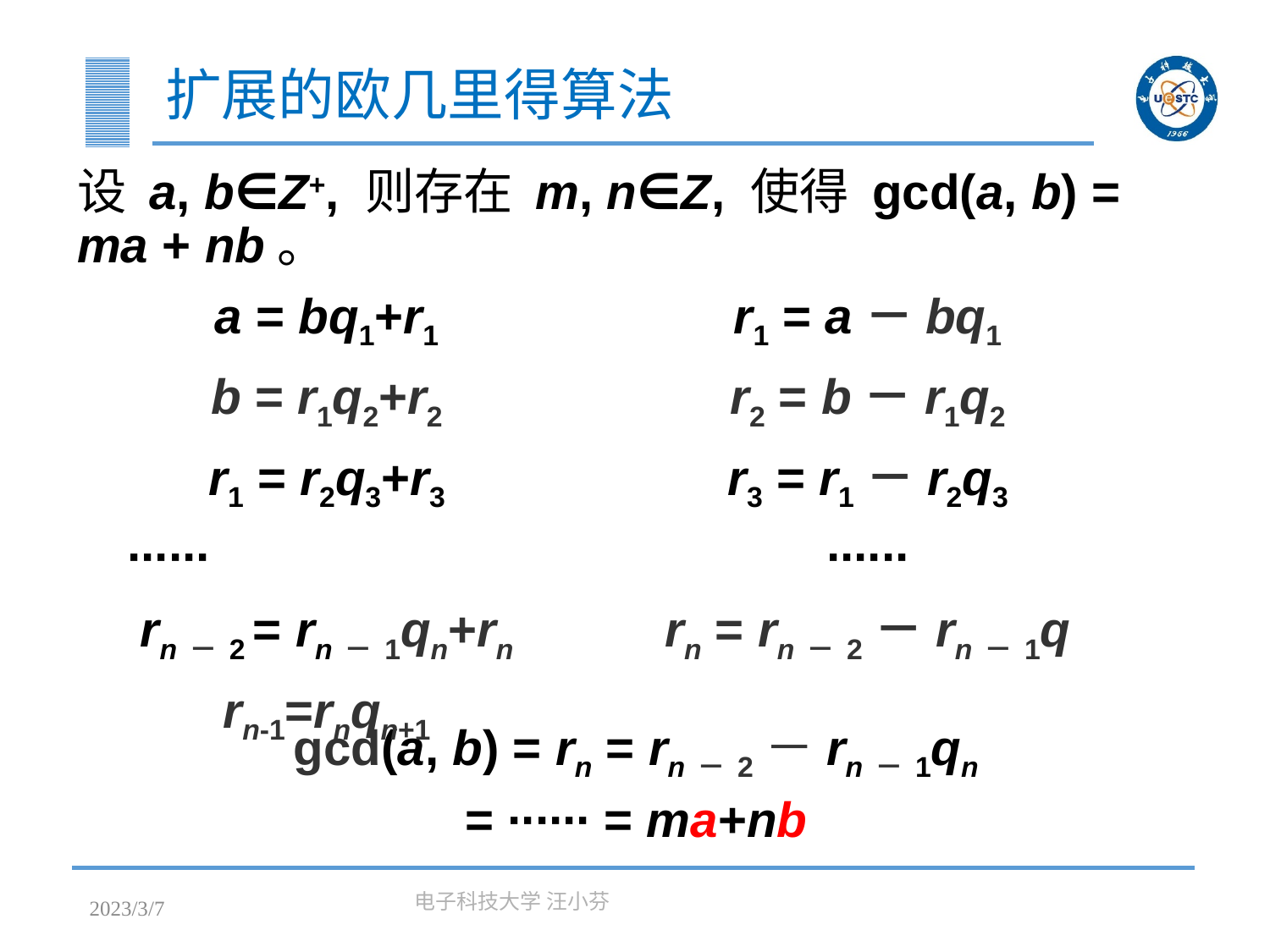

# 扩展的欧几里得算法
设 a, b∈Z+, 则存在 m, n∈Z, 使得 gcd(a, b) = ma + nb。

gcd(a, b) = rn = rn－2－rn－1qn
= ∙∙∙∙∙∙ = ma+nb

a = bq1+r1
b = r1q2+r2
r1 = r2q3+r3
∙∙∙∙∙∙
rn－2 = rn－1qn+rn
rn-1=rnqn+1
r1 = a－bq1
r2 = b－r1q2
r3 = r1－r2q3
∙∙∙∙∙∙
rn = rn－2－rn－1q
2023/3/7
电子科技大学 汪小芬